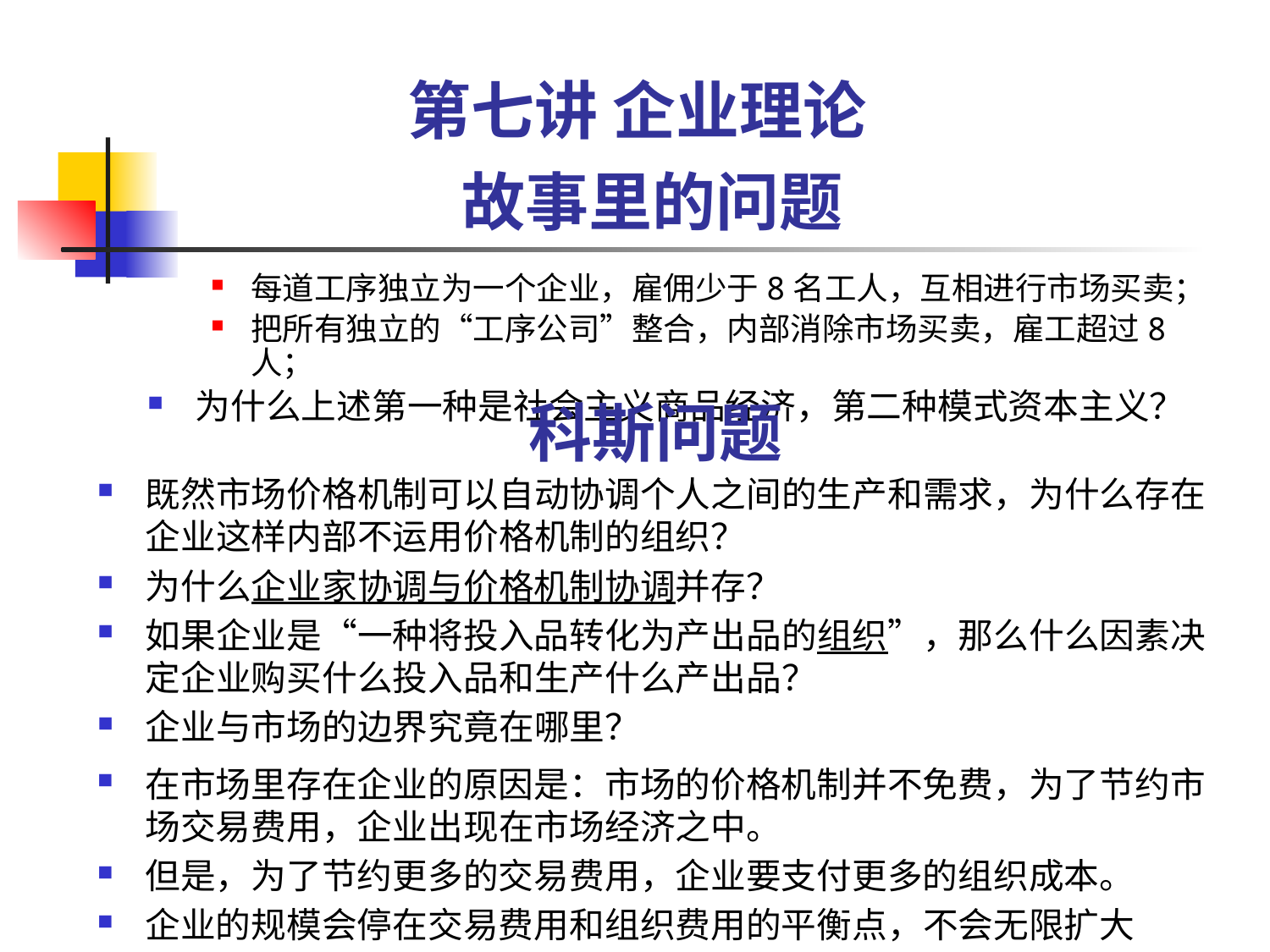

第七讲 企业理论
# 故事里的问题
每道工序独立为一个企业，雇佣少于8名工人，互相进行市场买卖；
把所有独立的“工序公司”整合，内部消除市场买卖，雇工超过8人；
为什么上述第一种是社会主义商品经济，第二种模式资本主义？
科斯问题
既然市场价格机制可以自动协调个人之间的生产和需求，为什么存在企业这样内部不运用价格机制的组织？
为什么企业家协调与价格机制协调并存？
如果企业是“一种将投入品转化为产出品的组织”，那么什么因素决定企业购买什么投入品和生产什么产出品？
企业与市场的边界究竟在哪里？
在市场里存在企业的原因是：市场的价格机制并不免费，为了节约市场交易费用，企业出现在市场经济之中。
但是，为了节约更多的交易费用，企业要支付更多的组织成本。
企业的规模会停在交易费用和组织费用的平衡点，不会无限扩大